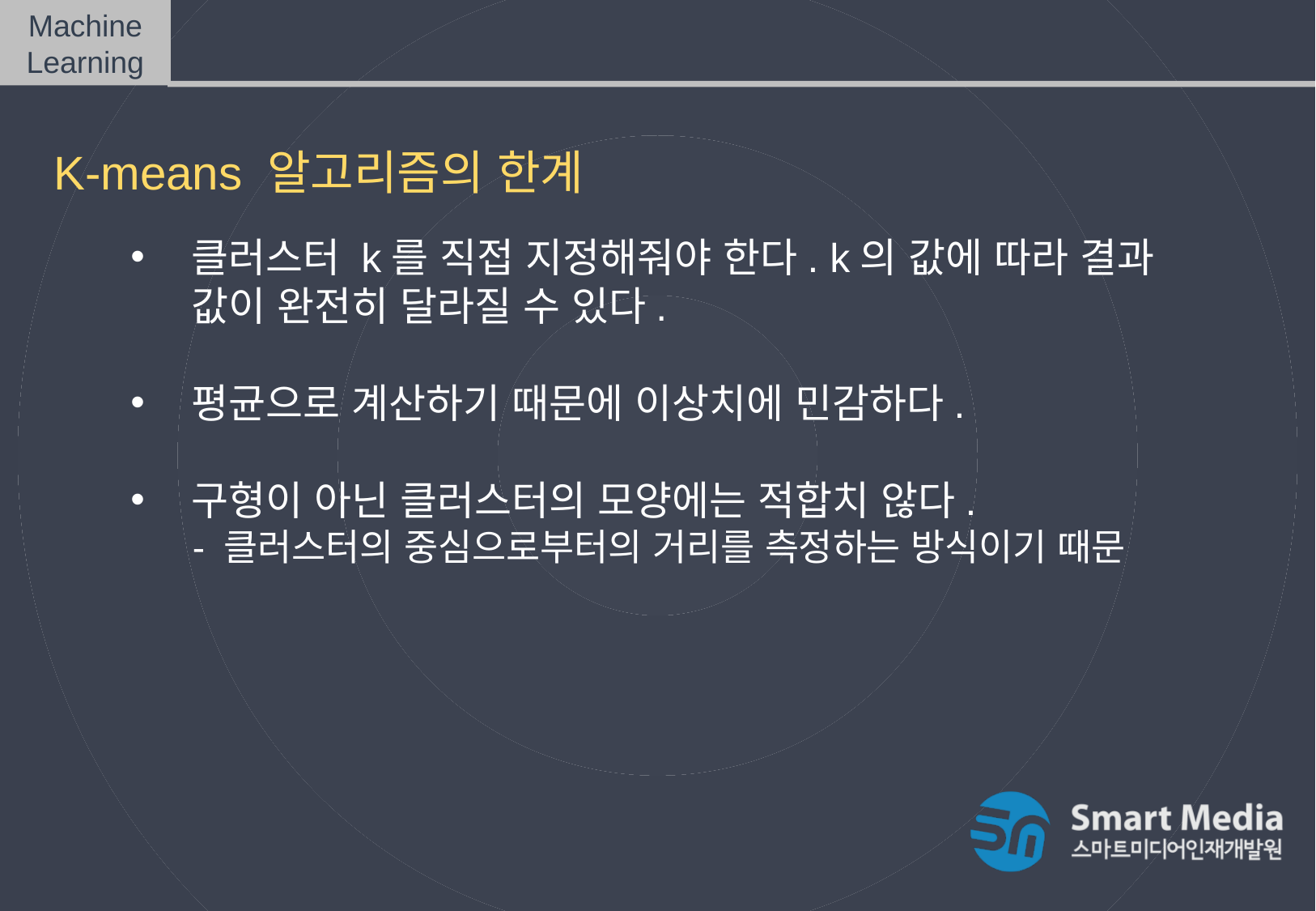

Machine Learning
비지도학습(Unsupervised Learning)

K-means 알고리즘의 한계
클러스터 k를 직접 지정해줘야 한다. k의 값에 따라 결과 값이 완전히 달라질 수 있다.

평균으로 계산하기 때문에 이상치에 민감하다.

구형이 아닌 클러스터의 모양에는 적합치 않다.
      - 클러스터의 중심으로부터의 거리를 측정하는 방식이기 때문